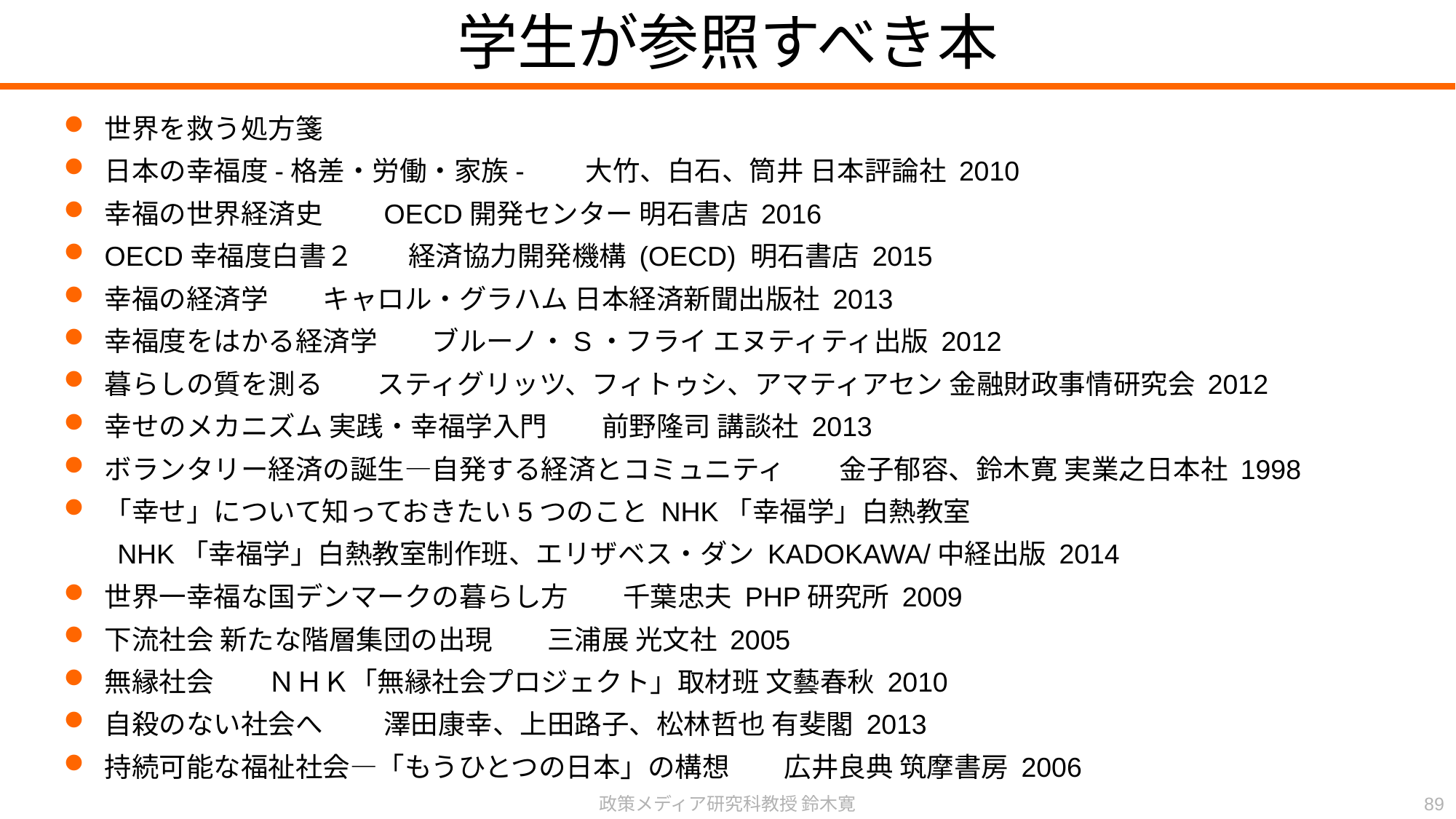

学生が参照すべき本
世界を救う処方箋
日本の幸福度-格差・労働・家族-　　大竹、白石、筒井 日本評論社 2010
幸福の世界経済史　　OECD開発センター 明石書店 2016
OECD幸福度白書２　　経済協力開発機構 (OECD) 明石書店 2015
幸福の経済学　　キャロル・グラハム 日本経済新聞出版社 2013
幸福度をはかる経済学　　ブルーノ・S・フライ エヌティティ出版 2012
暮らしの質を測る　　スティグリッツ、フィトゥシ、アマティアセン 金融財政事情研究会 2012
幸せのメカニズム 実践・幸福学入門　　前野隆司 講談社 2013
ボランタリー経済の誕生―自発する経済とコミュニティ　　金子郁容、鈴木寛 実業之日本社 1998
「幸せ」について知っておきたい5つのこと NHK「幸福学」白熱教室
 NHK「幸福学」白熱教室制作班、エリザベス・ダン KADOKAWA/中経出版 2014
世界一幸福な国デンマークの暮らし方　　千葉忠夫 PHP研究所 2009
下流社会 新たな階層集団の出現　　三浦展 光文社 2005
無縁社会　　ＮＨＫ「無縁社会プロジェクト」取材班 文藝春秋 2010
自殺のない社会へ　　 澤田康幸、上田路子、松林哲也 有斐閣 2013
持続可能な福祉社会―「もうひとつの日本」の構想　　広井良典 筑摩書房 2006
政策メディア研究科教授 鈴木寛
89